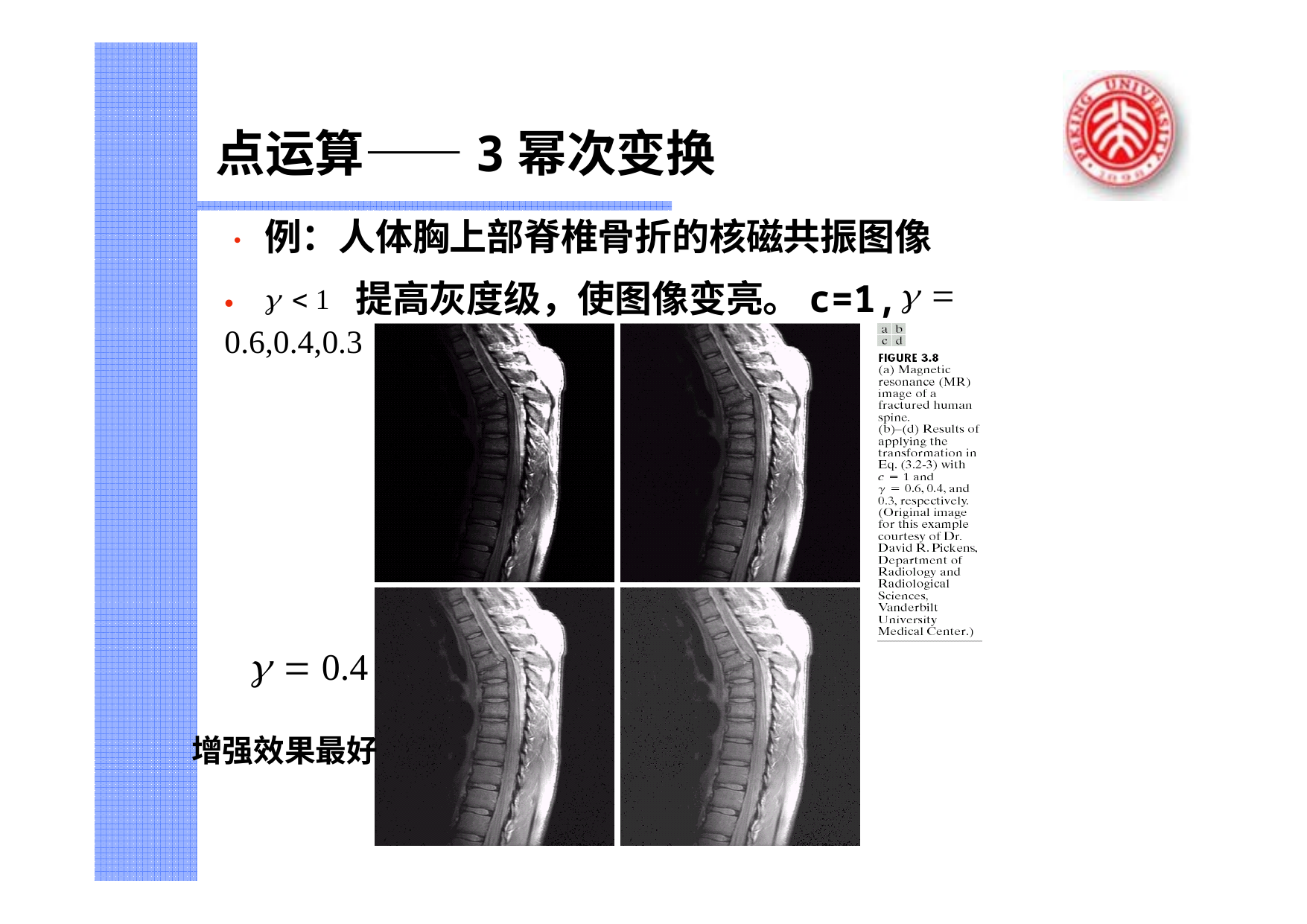

# 点运算——3幂次变换
•	例：人体胸上部脊椎骨折的核磁共振图像
•	γ < 1  提高灰度级，使图像变亮。c=1,γ = 0.6,0.4,0.3

γ = 0.4

增强效果最好